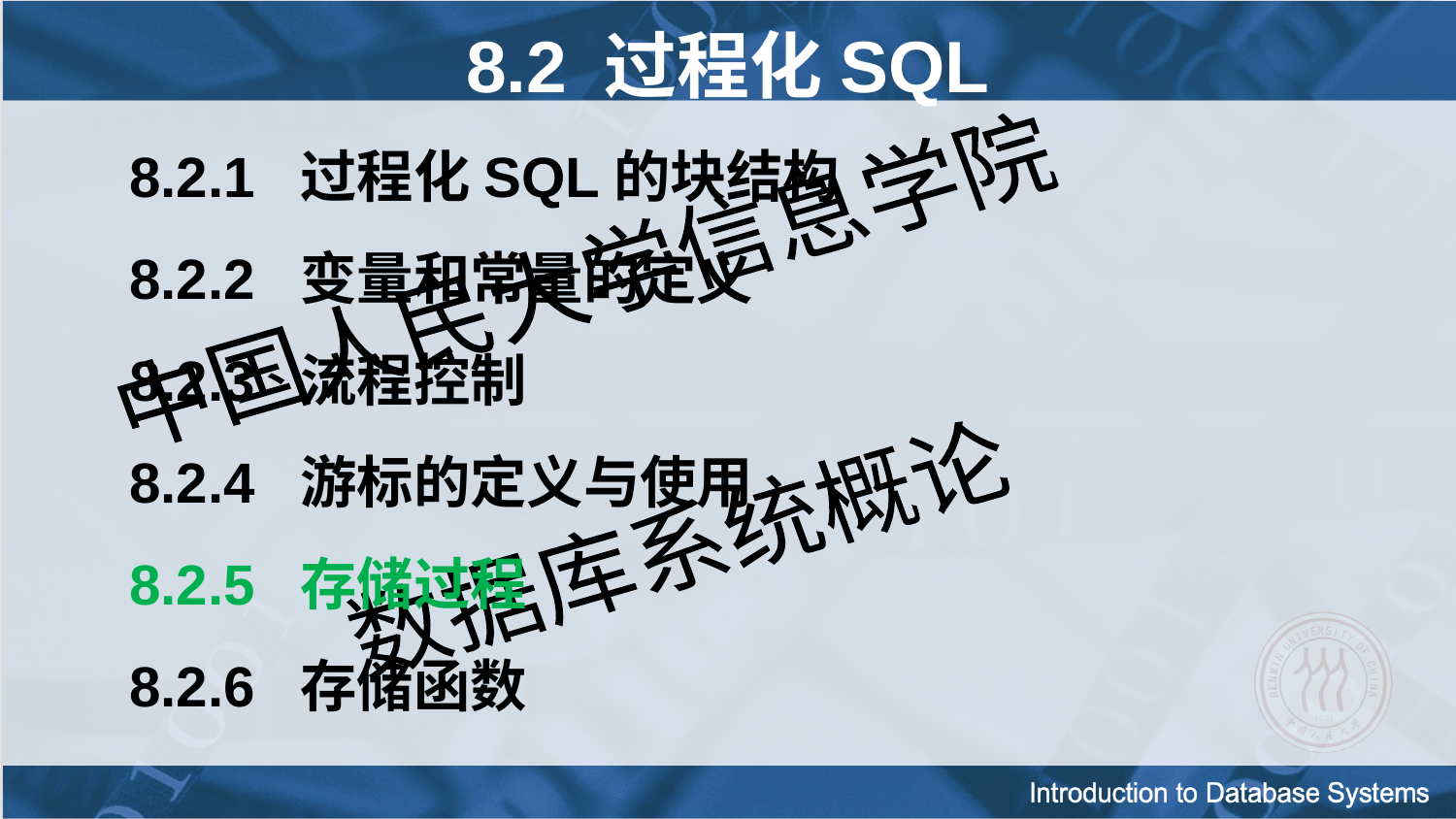

8.2 过程化SQL
8.2.1  过程化SQL的块结构
8.2.2  变量和常量的定义
8.2.3  流程控制
8.2.4  游标的定义与使用
8.2.5  存储过程
8.2.6  存储函数